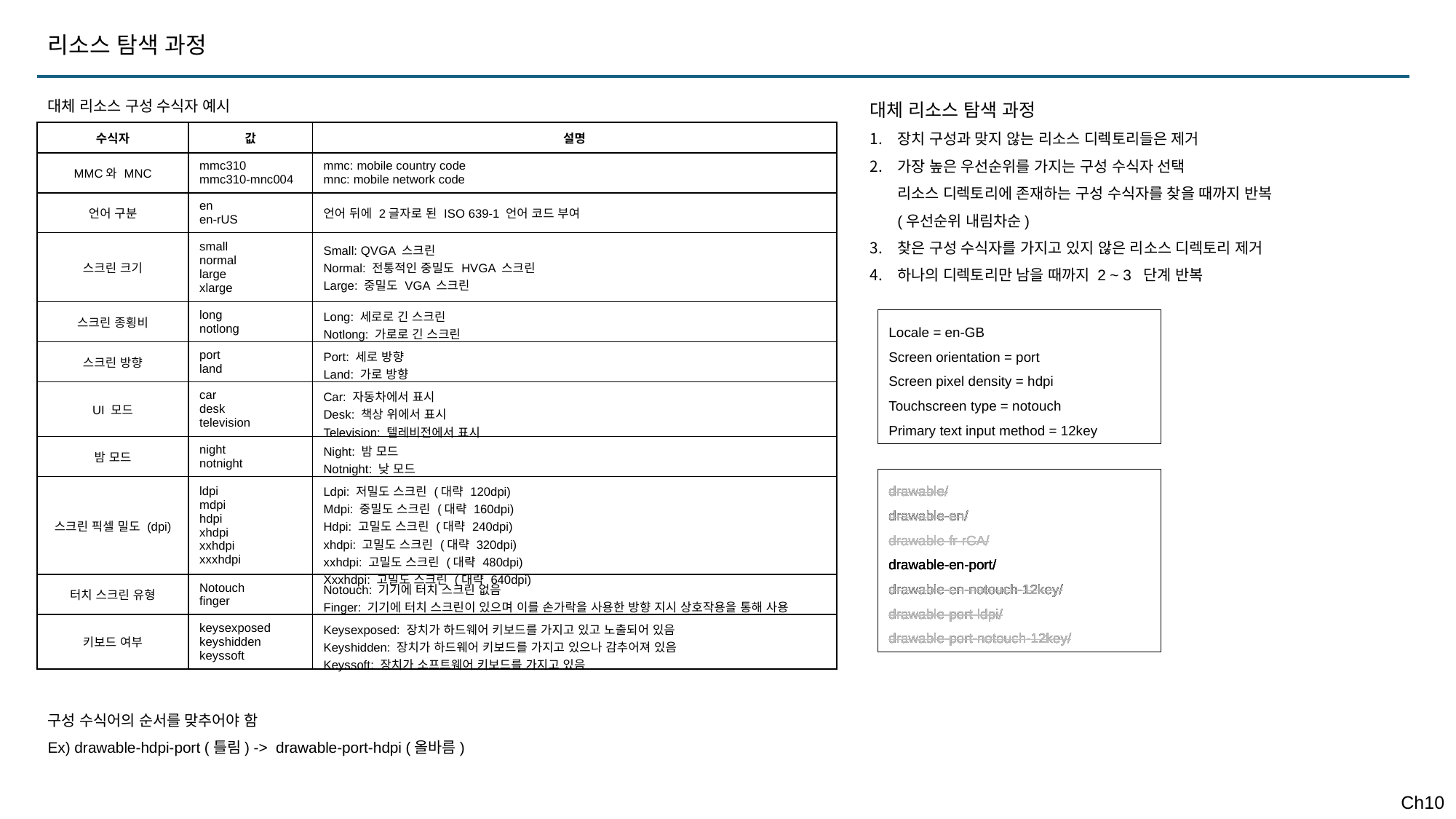

리소스 탐색 과정
대체 리소스 구성 수식자 예시
대체 리소스 탐색 과정
장치 구성과 맞지 않는 리소스 디렉토리들은 제거
가장 높은 우선순위를 가지는 구성 수식자 선택
리소스 디렉토리에 존재하는 구성 수식자를 찾을 때까지 반복
(우선순위 내림차순)
찾은 구성 수식자를 가지고 있지 않은 리소스 디렉토리 제거
하나의 디렉토리만 남을 때까지 2 ~ 3  단계 반복
| 수식자 | 값 | 설명 |
| --- | --- | --- |
| MMC와 MNC | mmc310 mmc310-mnc004 | mmc: mobile country code mnc: mobile network code |
| 언어 구분 | en en-rUS | 언어 뒤에 2글자로 된 ISO 639-1 언어 코드 부여 |
| 스크린 크기 | small normal large xlarge | Small: QVGA 스크린 Normal: 전통적인 중밀도 HVGA 스크린 Large: 중밀도 VGA 스크린 |
| 스크린 종횡비 | long notlong | Long: 세로로 긴 스크린 Notlong: 가로로 긴 스크린 |
| 스크린 방향 | port land | Port: 세로 방향 Land: 가로 방향 |
| UI 모드 | car desk television | Car: 자동차에서 표시 Desk: 책상 위에서 표시 Television: 텔레비전에서 표시 |
| 밤 모드 | night notnight | Night: 밤 모드 Notnight: 낮 모드 |
| 스크린 픽셀 밀도 (dpi) | ldpi mdpi hdpi xhdpi xxhdpi xxxhdpi | Ldpi: 저밀도 스크린 (대략 120dpi) Mdpi: 중밀도 스크린 (대략 160dpi) Hdpi: 고밀도 스크린 (대략 240dpi) xhdpi: 고밀도 스크린 (대략 320dpi) xxhdpi: 고밀도 스크린 (대략 480dpi) Xxxhdpi: 고밀도 스크린 (대략 640dpi) |
| 터치 스크린 유형 | Notouch finger | Notouch: 기기에 터치 스크린 없음 Finger: 기기에 터치 스크린이 있으며 이를 손가락을 사용한 방향 지시 상호작용을 통해 사용 |
| 키보드 여부 | keysexposed keyshidden keyssoft | Keysexposed: 장치가 하드웨어 키보드를 가지고 있고 노출되어 있음 Keyshidden: 장치가 하드웨어 키보드를 가지고 있으나 감추어져 있음 Keyssoft: 장치가 소프트웨어 키보드를 가지고 있음 |
Locale = en-GB
Screen orientation = port
Screen pixel density = hdpi
Touchscreen type = notouch
Primary text input method = 12key
drawable/
drawable-en/
drawable-fr-rCA/
drawable-en-port/
drawable-en-notouch-12key/
drawable-port-ldpi/
drawable-port-notouch-12key/
drawable/
drawable-en/
drawable-fr-rCA/
drawable-en-port/
drawable-en-notouch-12key/
drawable-port-ldpi/
drawable-port-notouch-12key/
drawable/
drawable-en/
drawable-fr-rCA/
drawable-en-port/
drawable-en-notouch-12key/
drawable-port-ldpi/
drawable-port-notouch-12key/
drawable/
drawable-en/
drawable-fr-rCA/
drawable-en-port/
drawable-en-notouch-12key/
drawable-port-ldpi/
drawable-port-notouch-12key/
구성 수식어의 순서를 맞추어야 함
Ex) drawable-hdpi-port (틀림) ->  drawable-port-hdpi (올바름)
Ch10